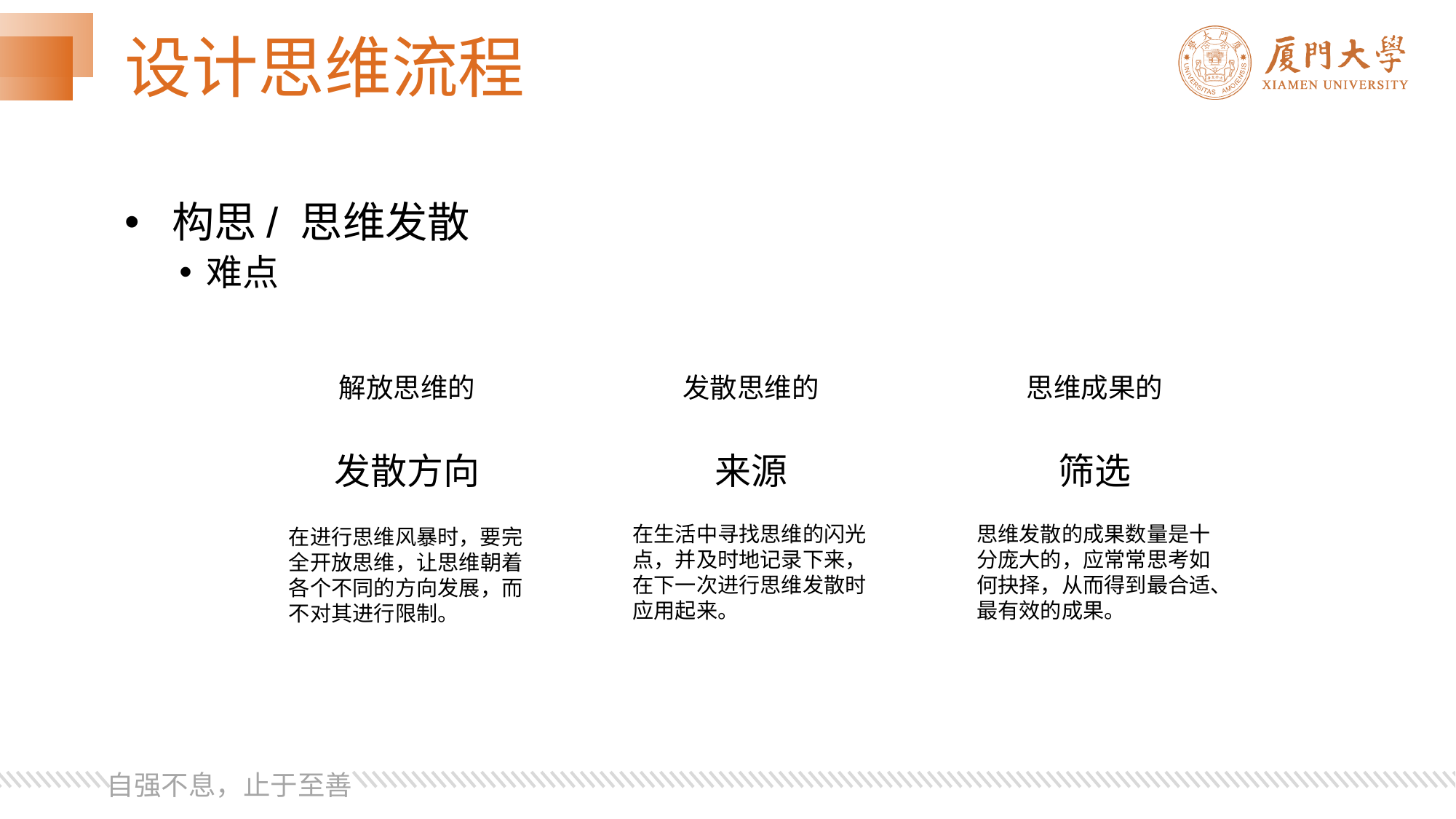

# 设计思维流程
 构思/ 思维发散
难点

解放思维的
发散思维的
思维成果的
发散方向
来源
筛选
在生活中寻找思维的闪光点，并及时地记录下来，在下一次进行思维发散时应用起来。
思维发散的成果数量是十分庞大的，应常常思考如何抉择，从而得到最合适、最有效的成果。
在进行思维风暴时，要完全开放思维，让思维朝着各个不同的方向发展，而不对其进行限制。